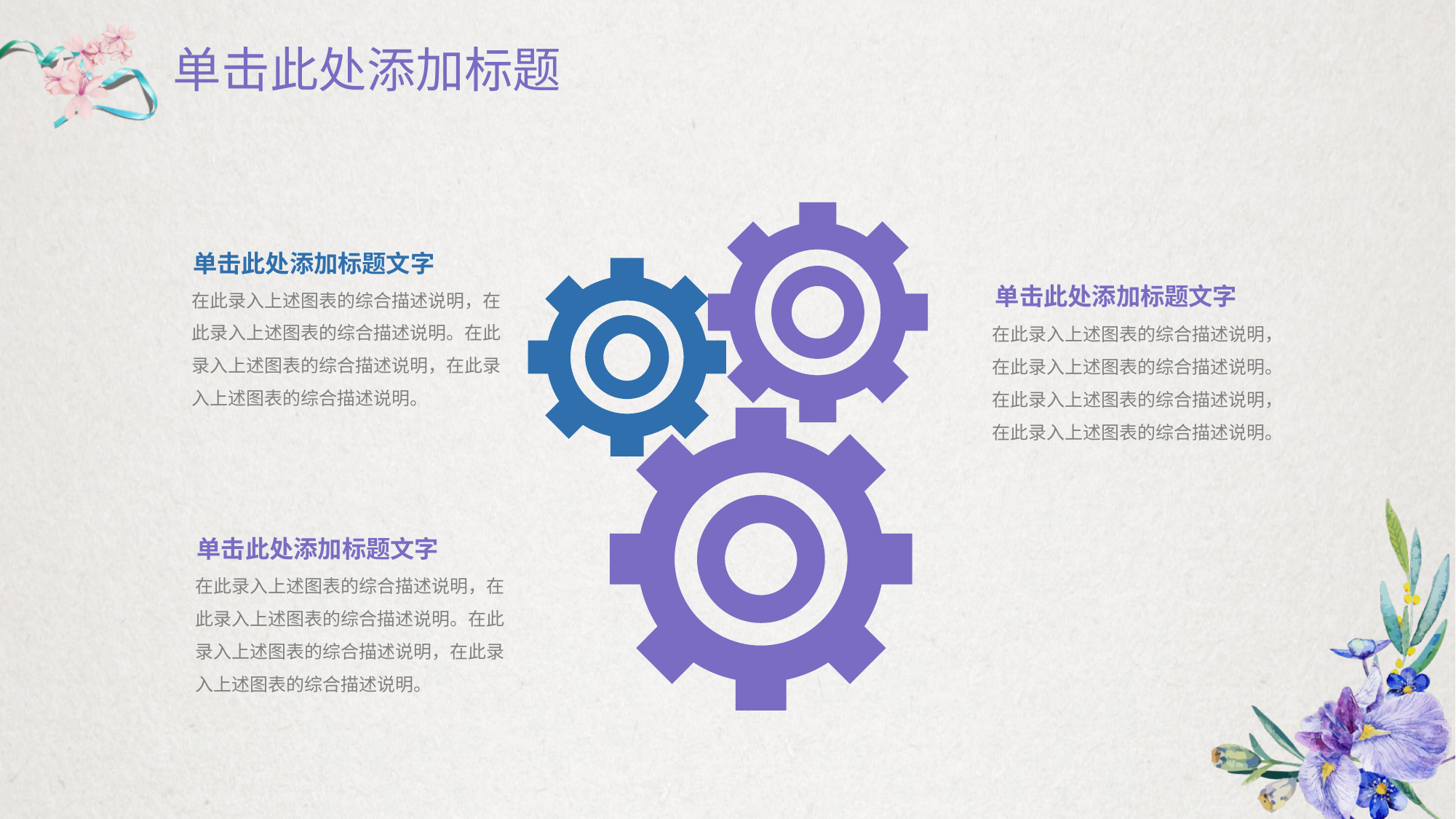

# 单击此处添加标题

单击此处添加标题文字

在此录入上述图表的综合描述说明，在此录入上述图表的综合描述说明。在此录入上述图表的综合描述说明，在此录入上述图表的综合描述说明。
单击此处添加标题文字

在此录入上述图表的综合描述说明，在此录入上述图表的综合描述说明。在此录入上述图表的综合描述说明，在此录入上述图表的综合描述说明。

单击此处添加标题文字
在此录入上述图表的综合描述说明，在此录入上述图表的综合描述说明。在此录入上述图表的综合描述说明，在此录入上述图表的综合描述说明。